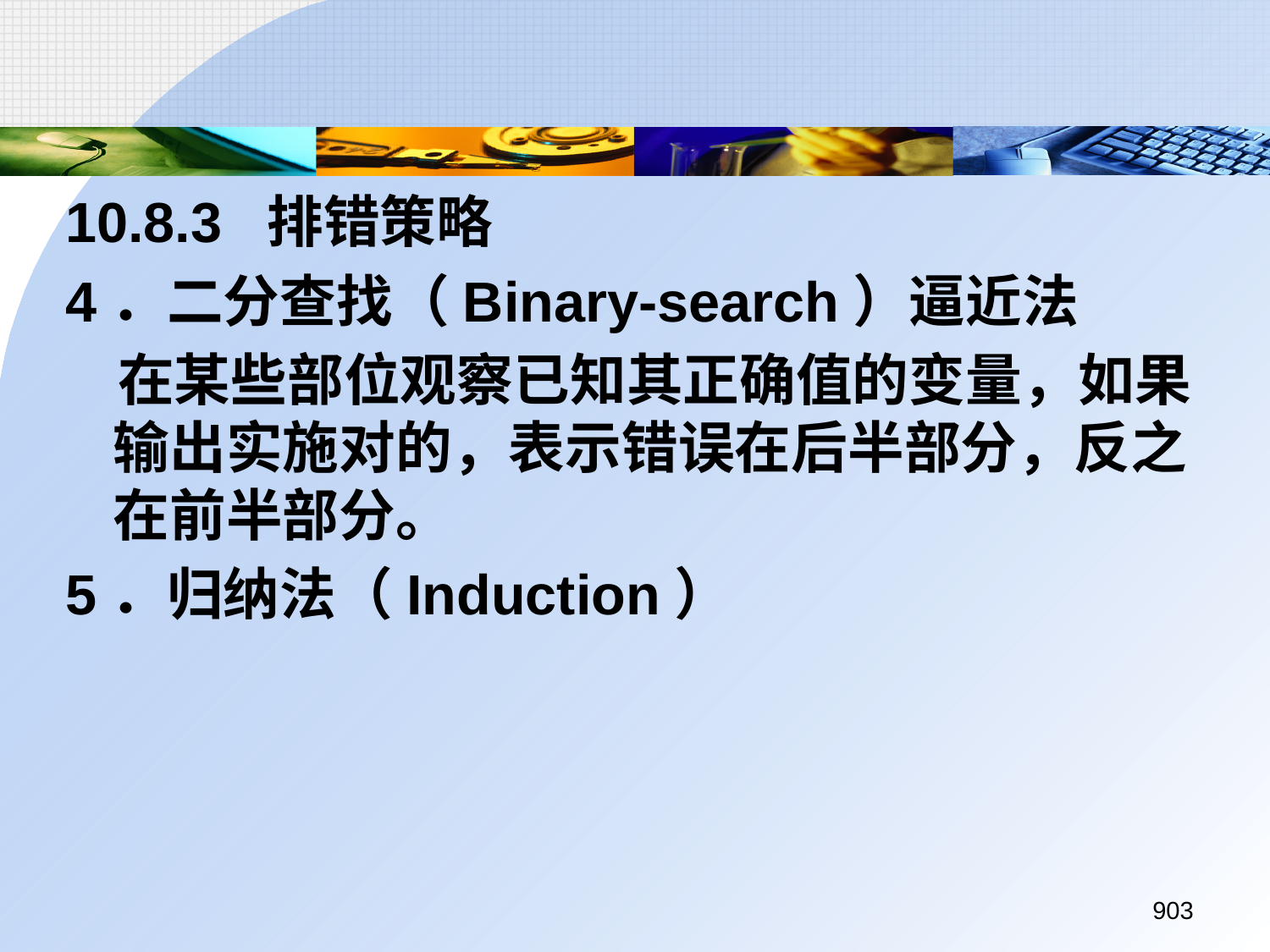

10.8.3  排错策略
4．二分查找（Binary-search）逼近法
   在某些部位观察已知其正确值的变量，如果输出实施对的，表示错误在后半部分，反之在前半部分。
5．归纳法（Induction）

903